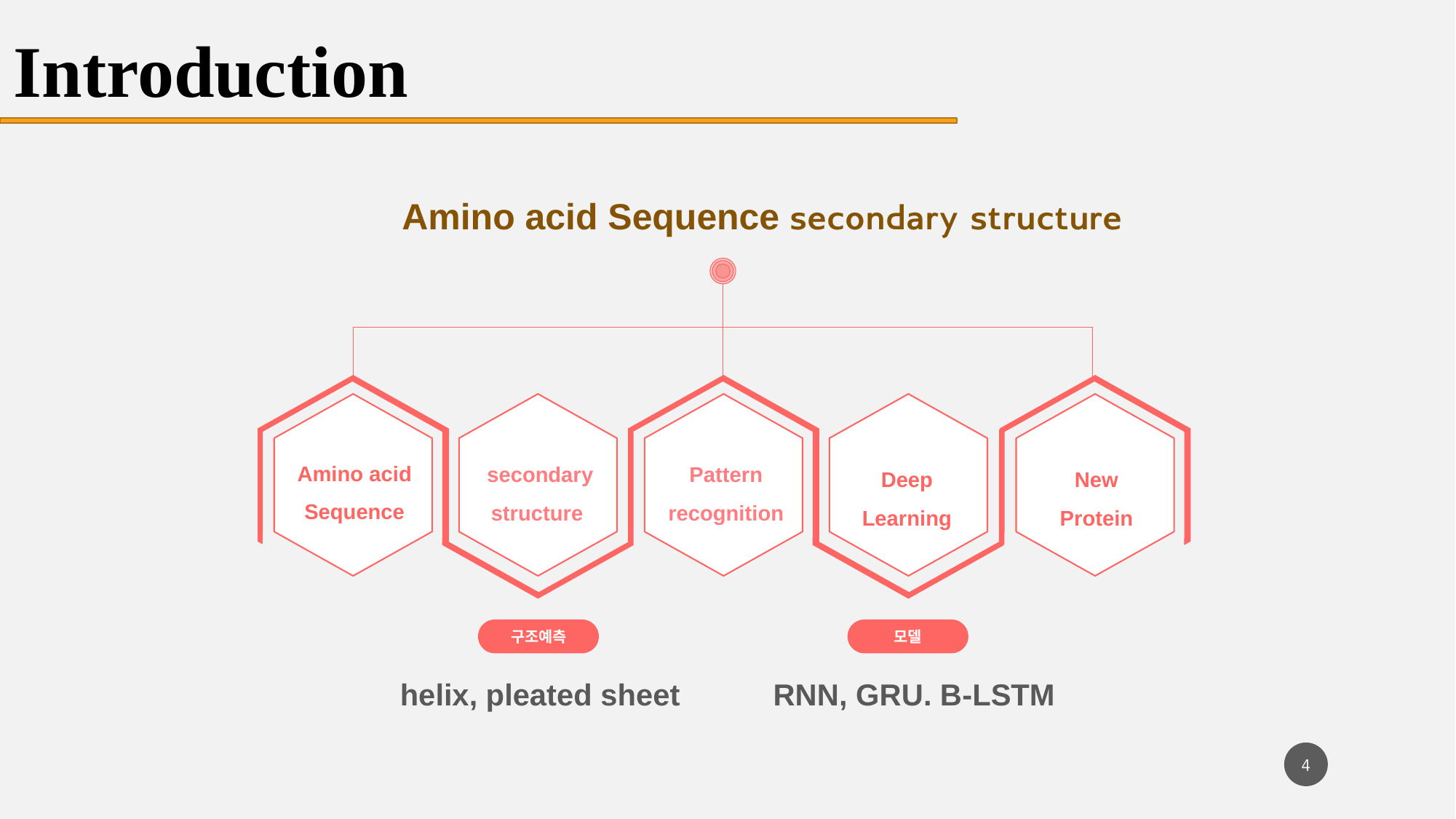

Introduction

Amino acid Sequence secondary structure

Amino acid
Sequence

Pattern recognition

New Protein

secondary structure

Deep Learning

구조예측
모델
RNN, GRU. B-LSTM
helix, pleated sheet
4